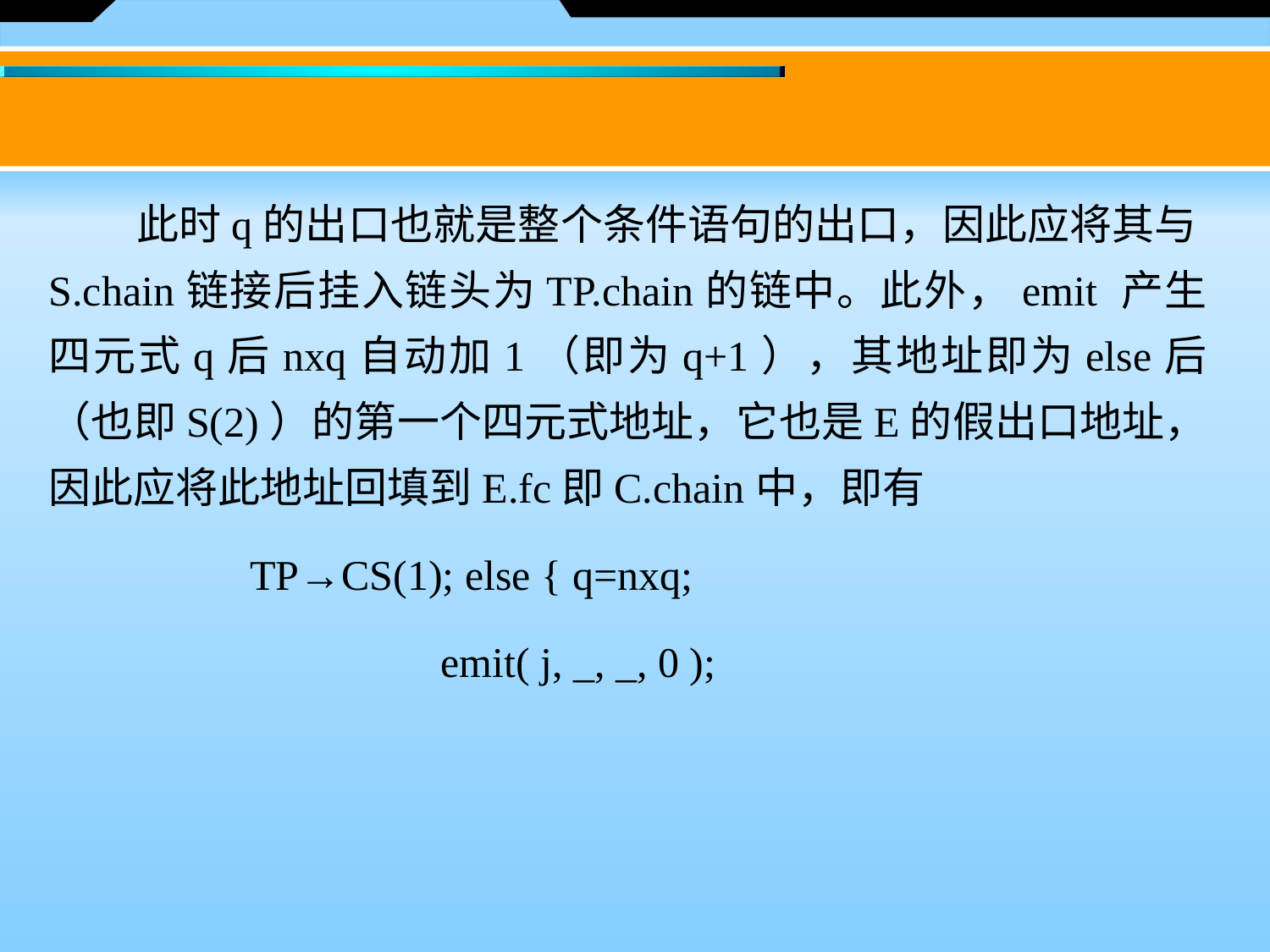

此时q的出口也就是整个条件语句的出口，因此应将其与S.chain链接后挂入链头为TP.chain的链中。此外，emit 产生四元式q后nxq自动加1（即为q+1），其地址即为else后（也即S(2)）的第一个四元式地址，它也是E的假出口地址，因此应将此地址回填到E.fc即C.chain中，即有
	       TP→CS(1); else { q=nxq;
                  		 emit( j, _, _, 0 );